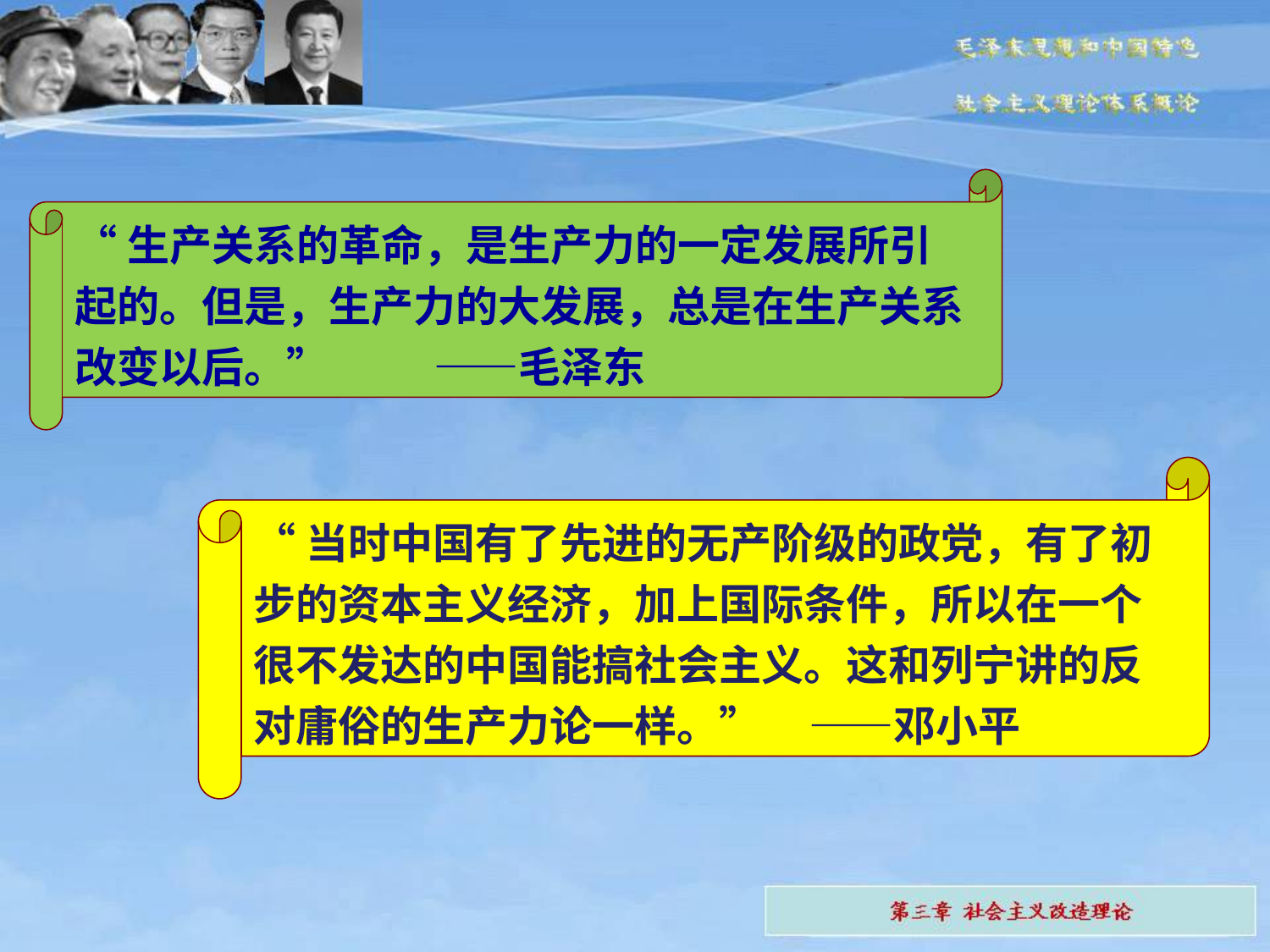

“生产关系的革命，是生产力的一定发展所引起的。但是，生产力的大发展，总是在生产关系改变以后。”           ——毛泽东
“当时中国有了先进的无产阶级的政党，有了初步的资本主义经济，加上国际条件，所以在一个很不发达的中国能搞社会主义。这和列宁讲的反对庸俗的生产力论一样。”     ——邓小平